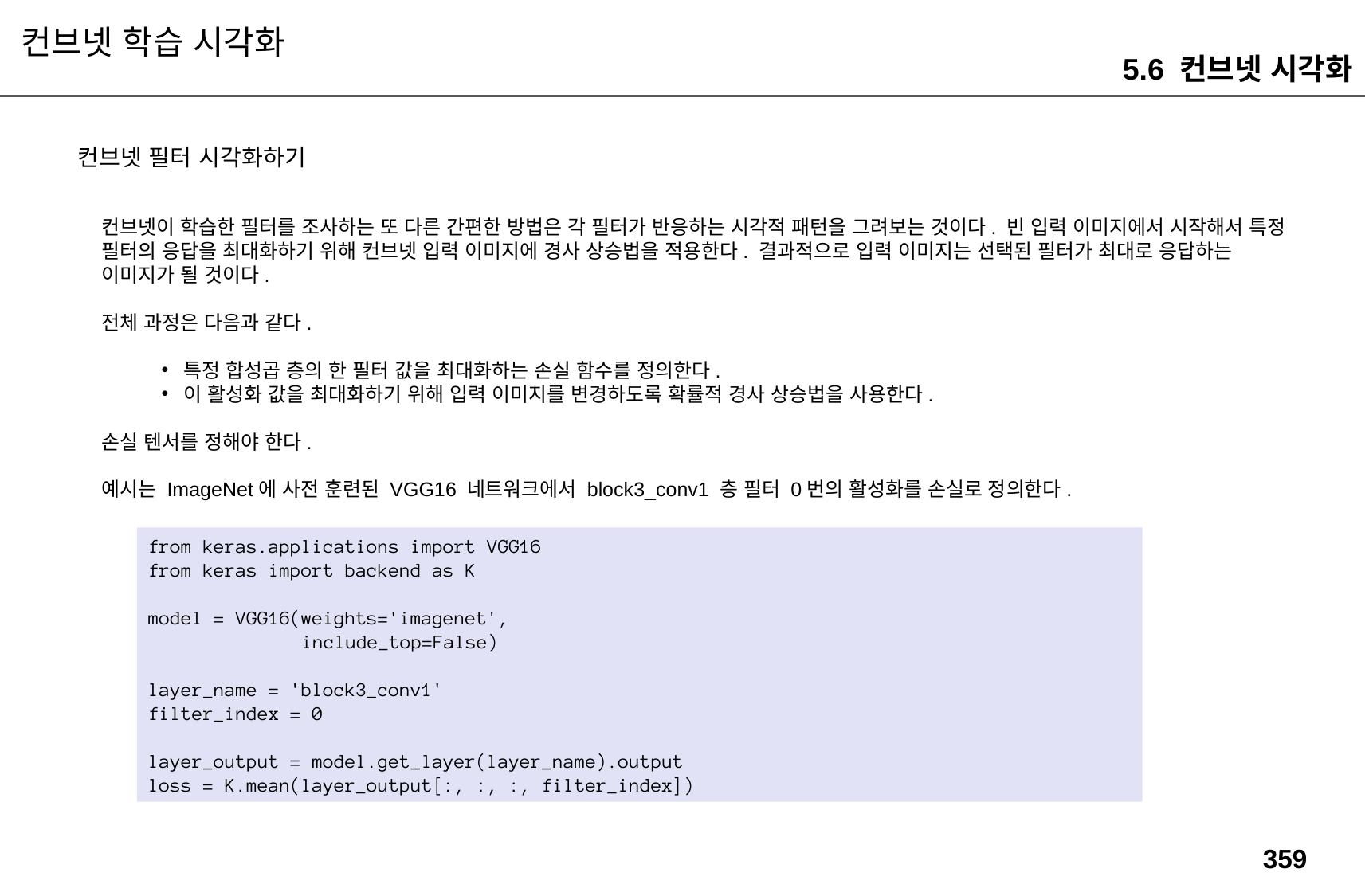

컨브넷 학습 시각화
5.6 컨브넷 시각화
컨브넷 필터 시각화하기
컨브넷이 학습한 필터를 조사하는 또 다른 간편한 방법은 각 필터가 반응하는 시각적 패턴을 그려보는 것이다. 빈 입력 이미지에서 시작해서 특정 필터의 응답을 최대화하기 위해 컨브넷 입력 이미지에 경사 상승법을 적용한다. 결과적으로 입력 이미지는 선택된 필터가 최대로 응답하는 이미지가 될 것이다.

전체 과정은 다음과 같다.

특정 합성곱 층의 한 필터 값을 최대화하는 손실 함수를 정의한다.
이 활성화 값을 최대화하기 위해 입력 이미지를 변경하도록 확률적 경사 상승법을 사용한다.

손실 텐서를 정해야 한다.

예시는 ImageNet에 사전 훈련된 VGG16 네트워크에서 block3_conv1 층 필터 0번의 활성화를 손실로 정의한다.
from keras.applications import VGG16
from keras import backend as K

model = VGG16(weights='imagenet',
              include_top=False)

layer_name = 'block3_conv1'
filter_index = 0

layer_output = model.get_layer(layer_name).output
loss = K.mean(layer_output[:, :, :, filter_index])